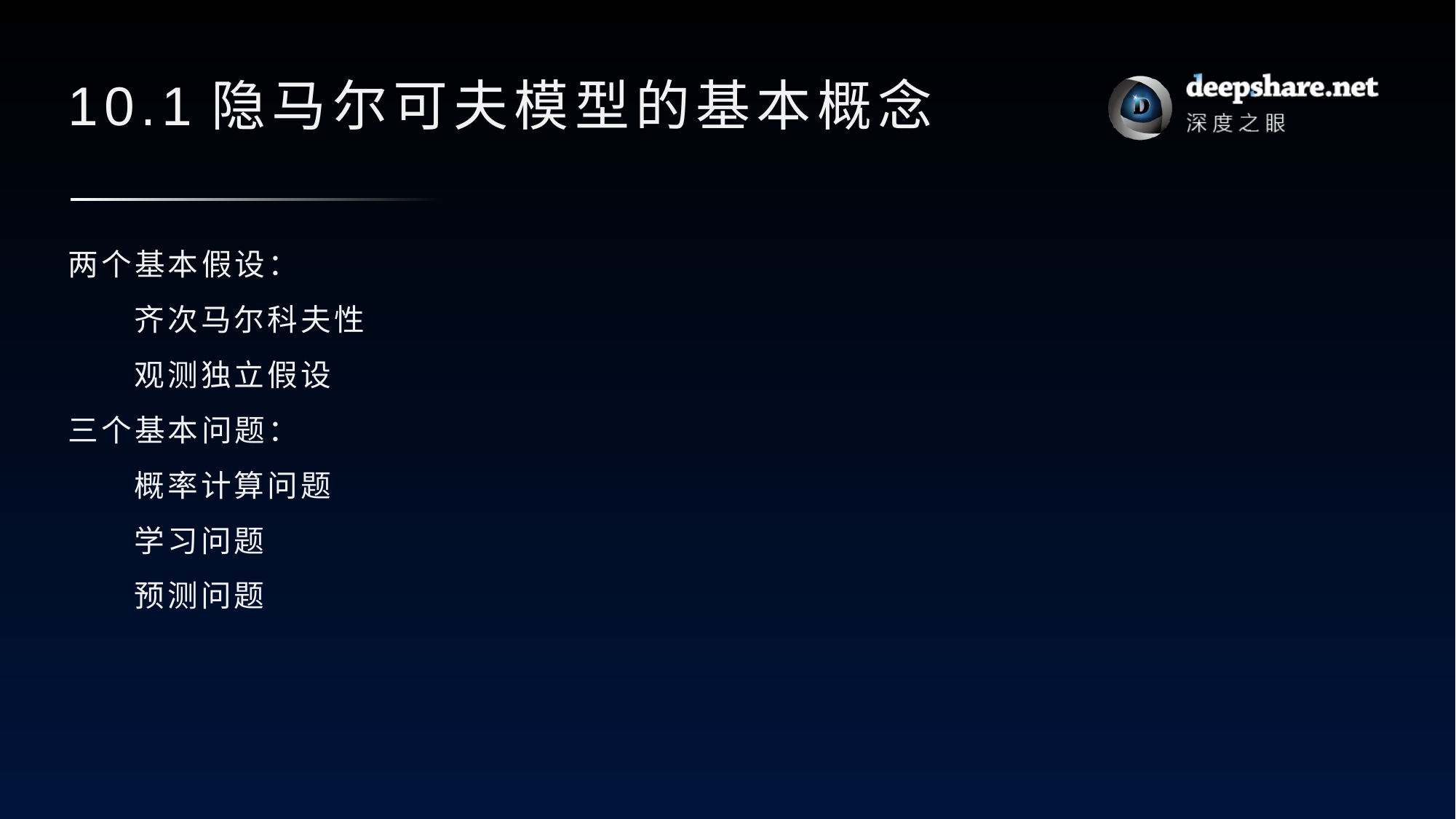

# 10.1隐马尔可夫模型的基本概念
两个基本假设：
      齐次马尔科夫性
      观测独立假设
三个基本问题：
      概率计算问题
      学习问题
      预测问题